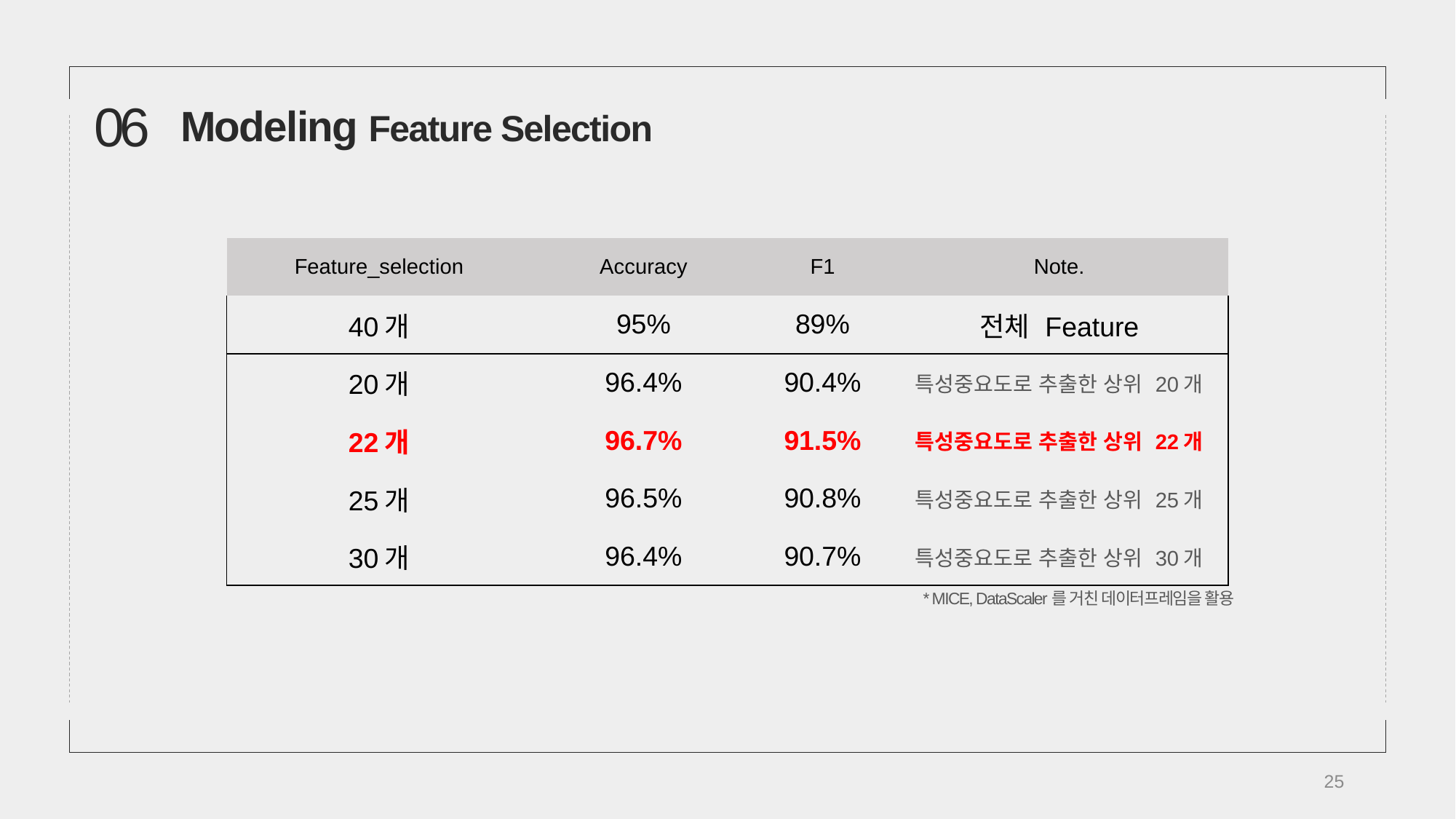

06
Modeling Feature Selection
| Feature\_selection | Accuracy | F1 | Note. |
| --- | --- | --- | --- |
| 40개 | 95% | 89% | 전체 Feature |
| 20개 | 96.4% | 90.4% | 특성중요도로 추출한 상위 20개 |
| 22개 | 96.7% | 91.5% | 특성중요도로 추출한 상위 22개 |
| 25개 | 96.5% | 90.8% | 특성중요도로 추출한 상위 25개 |
| 30개 | 96.4% | 90.7% | 특성중요도로 추출한 상위 30개 |
* MICE, DataScaler를 거친 데이터프레임을 활용
25